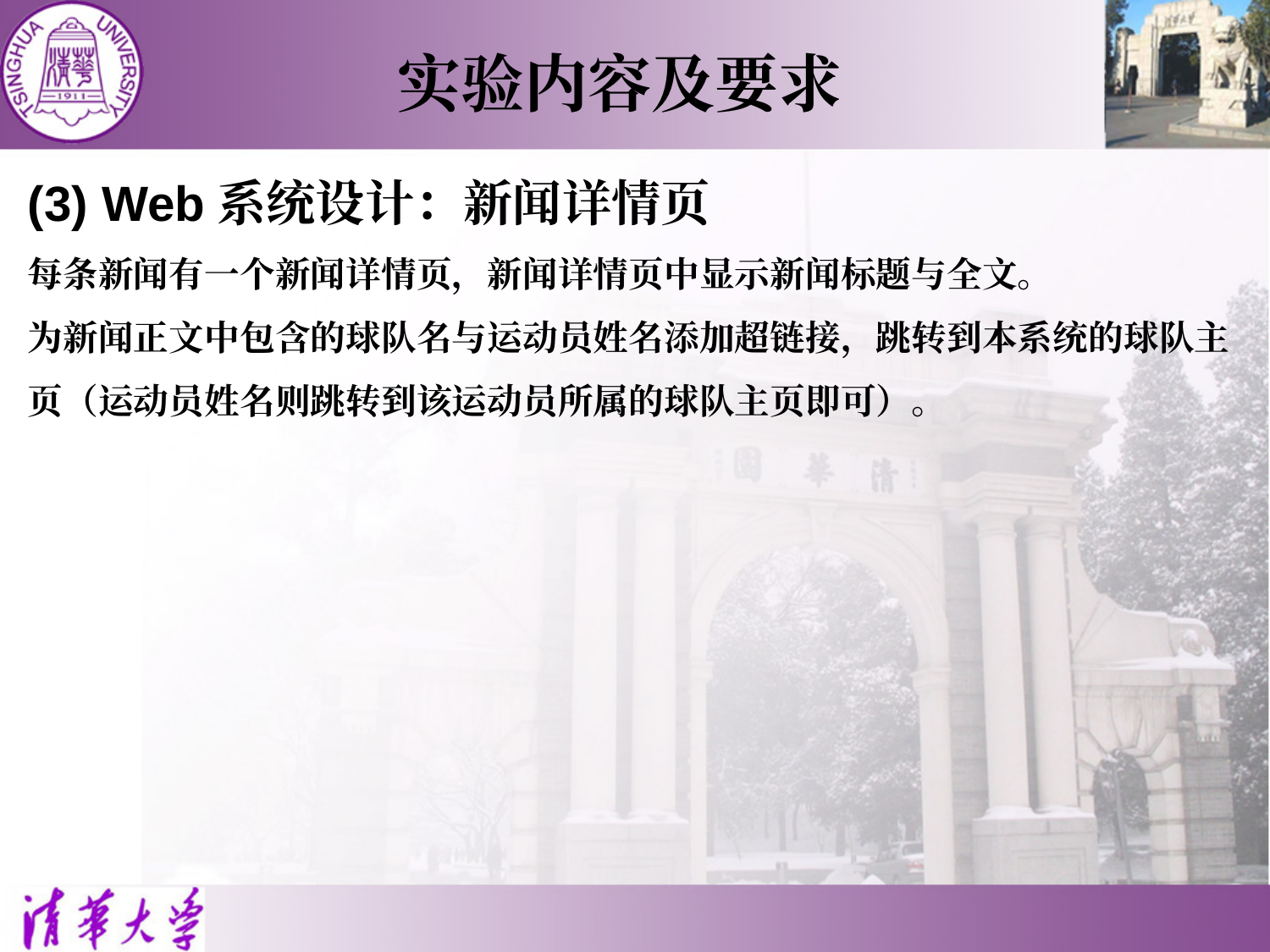

实验内容及要求
(3) Web系统设计：新闻详情页
每条新闻有一个新闻详情页，新闻详情页中显示新闻标题与全文。
为新闻正文中包含的球队名与运动员姓名添加超链接，跳转到本系统的球队主页（运动员姓名则跳转到该运动员所属的球队主页即可）。